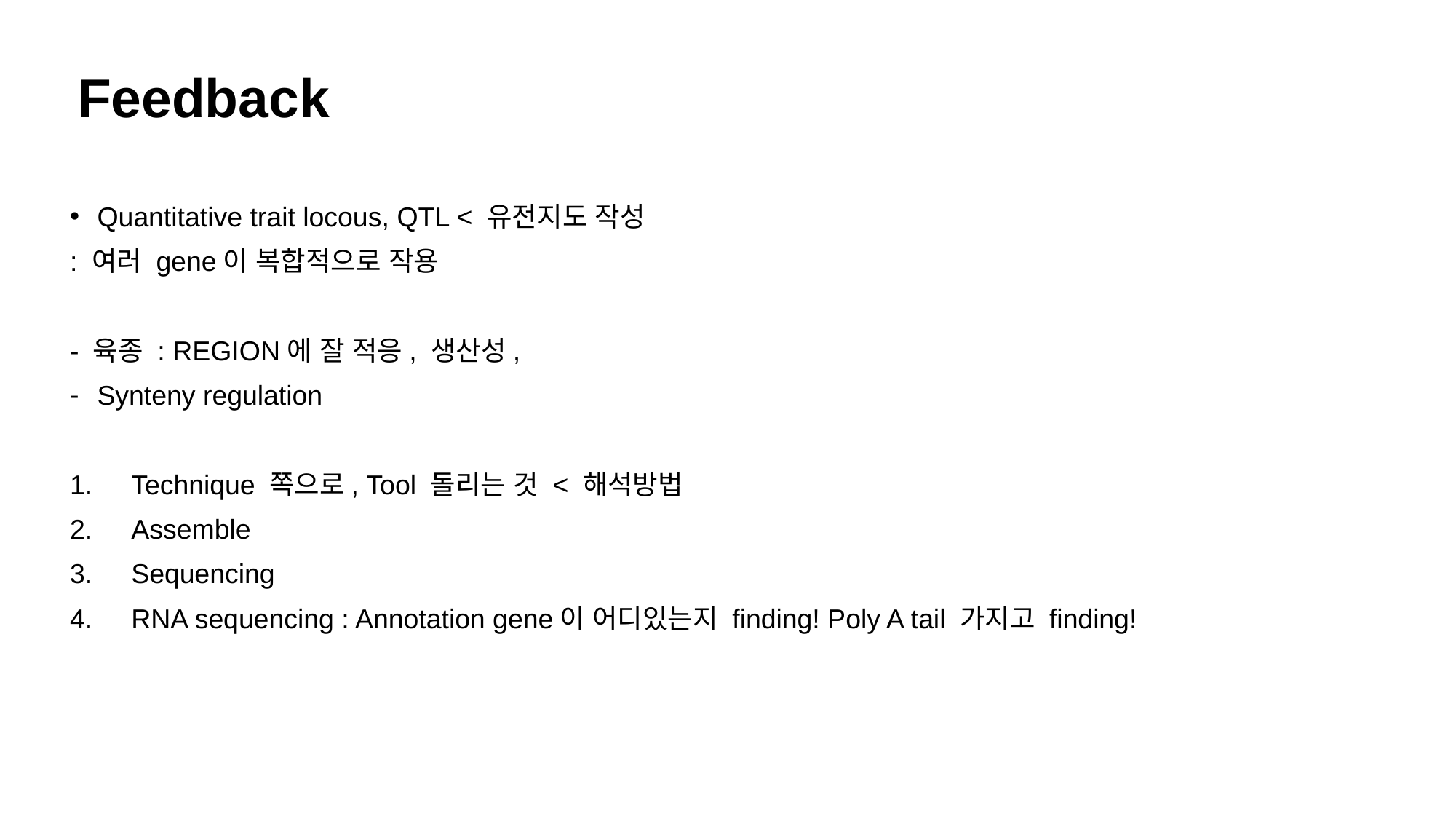

# Feedback
Quantitative trait locous, QTL < 유전지도 작성
: 여러 gene이 복합적으로 작용

- 육종 : REGION에 잘 적응, 생산성,
Synteny regulation

Technique 쪽으로, Tool 돌리는 것 < 해석방법
Assemble
Sequencing
RNA sequencing : Annotation gene이 어디있는지 finding! Poly A tail 가지고 finding!